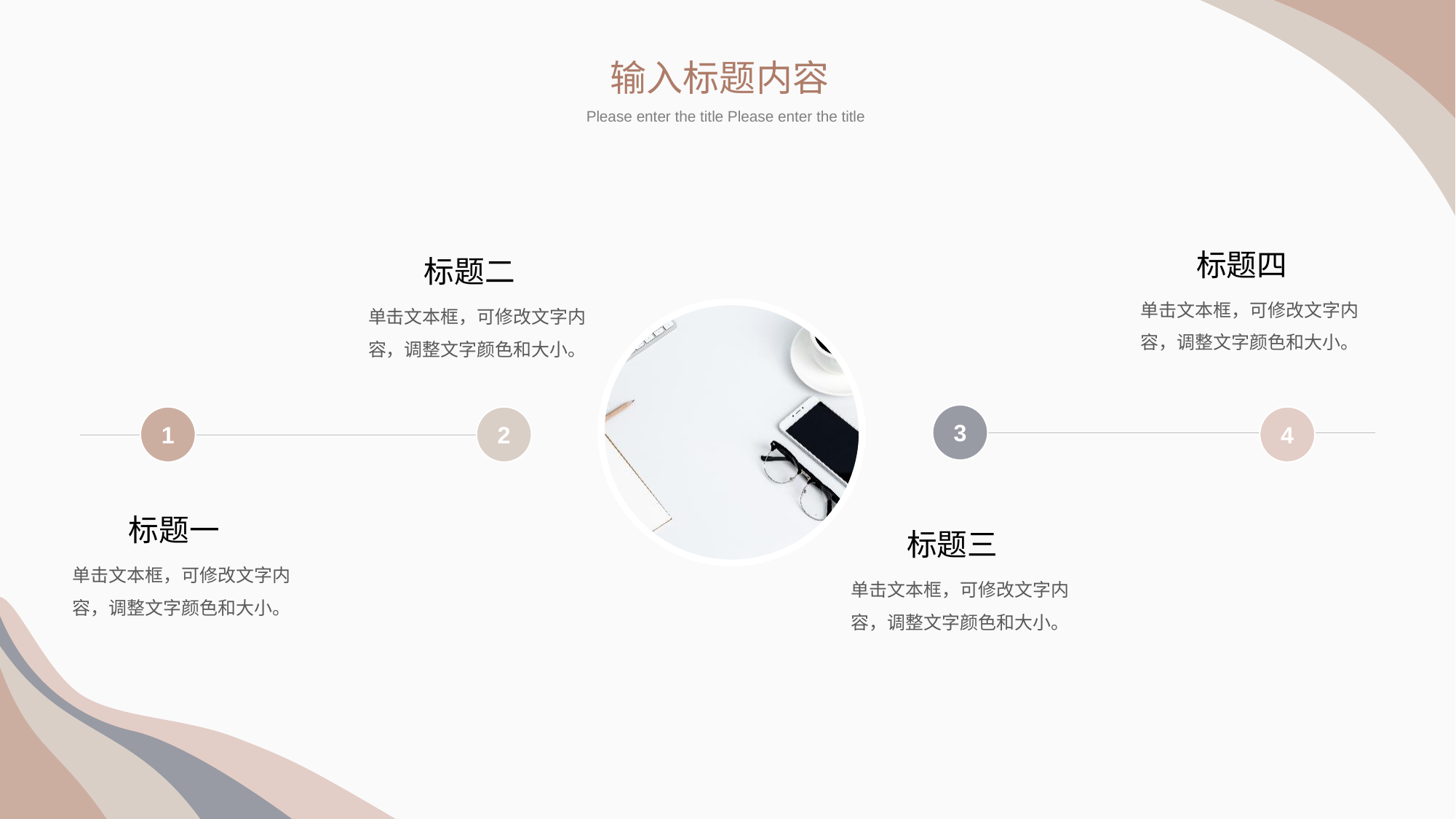

输入标题内容
Please enter the title Please enter the title
标题四
标题二
单击文本框，可修改文字内容，调整文字颜色和大小。
单击文本框，可修改文字内容，调整文字颜色和大小。

3
1
2
4
标题一
标题三
单击文本框，可修改文字内容，调整文字颜色和大小。
单击文本框，可修改文字内容，调整文字颜色和大小。